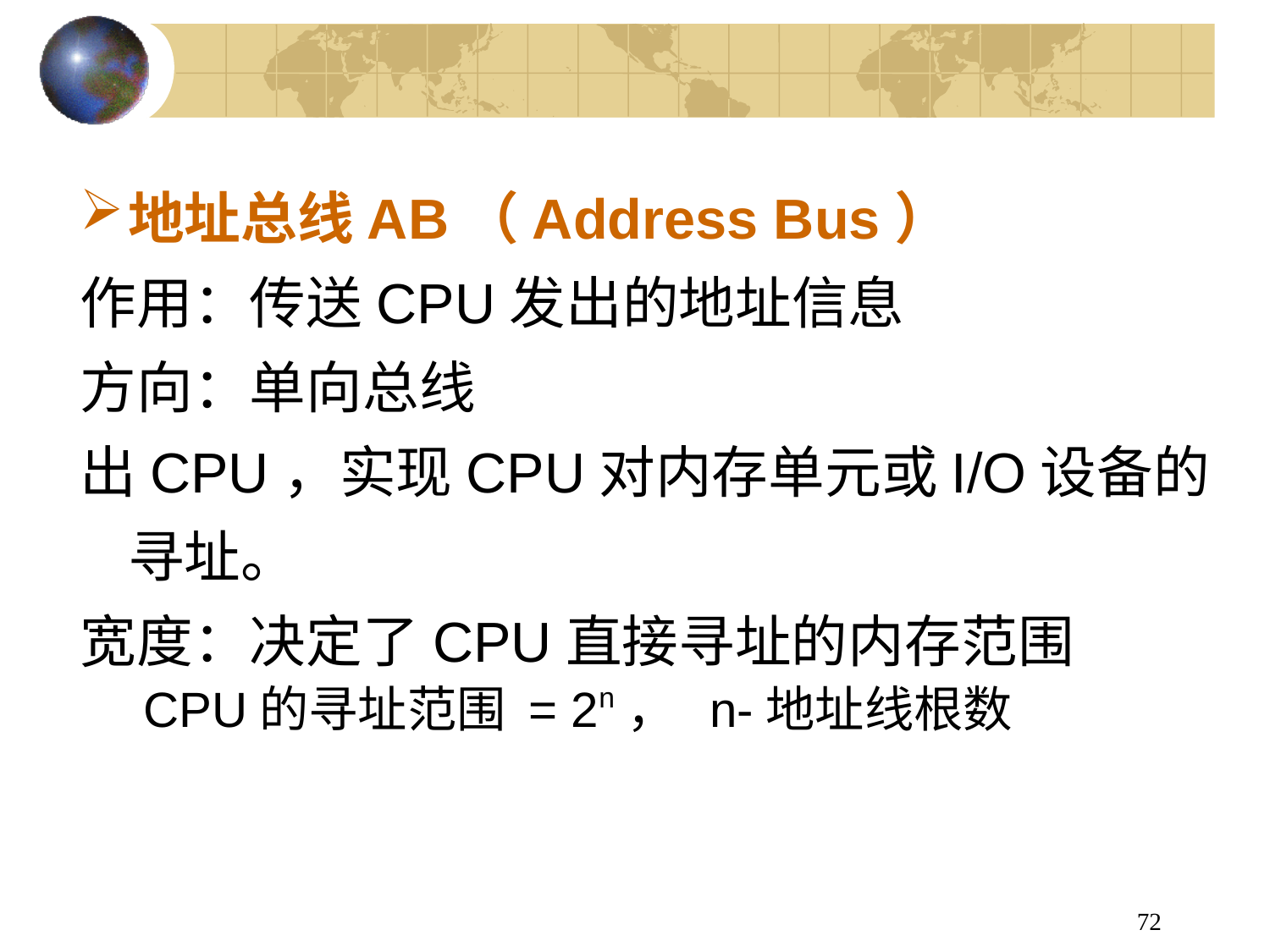

地址总线AB（Address Bus）
作用：传送CPU发出的地址信息
方向：单向总线
出CPU，实现CPU对内存单元或I/O设备的寻址。
宽度：决定了CPU直接寻址的内存范围
CPU的寻址范围 = 2n，  n-地址线根数

72